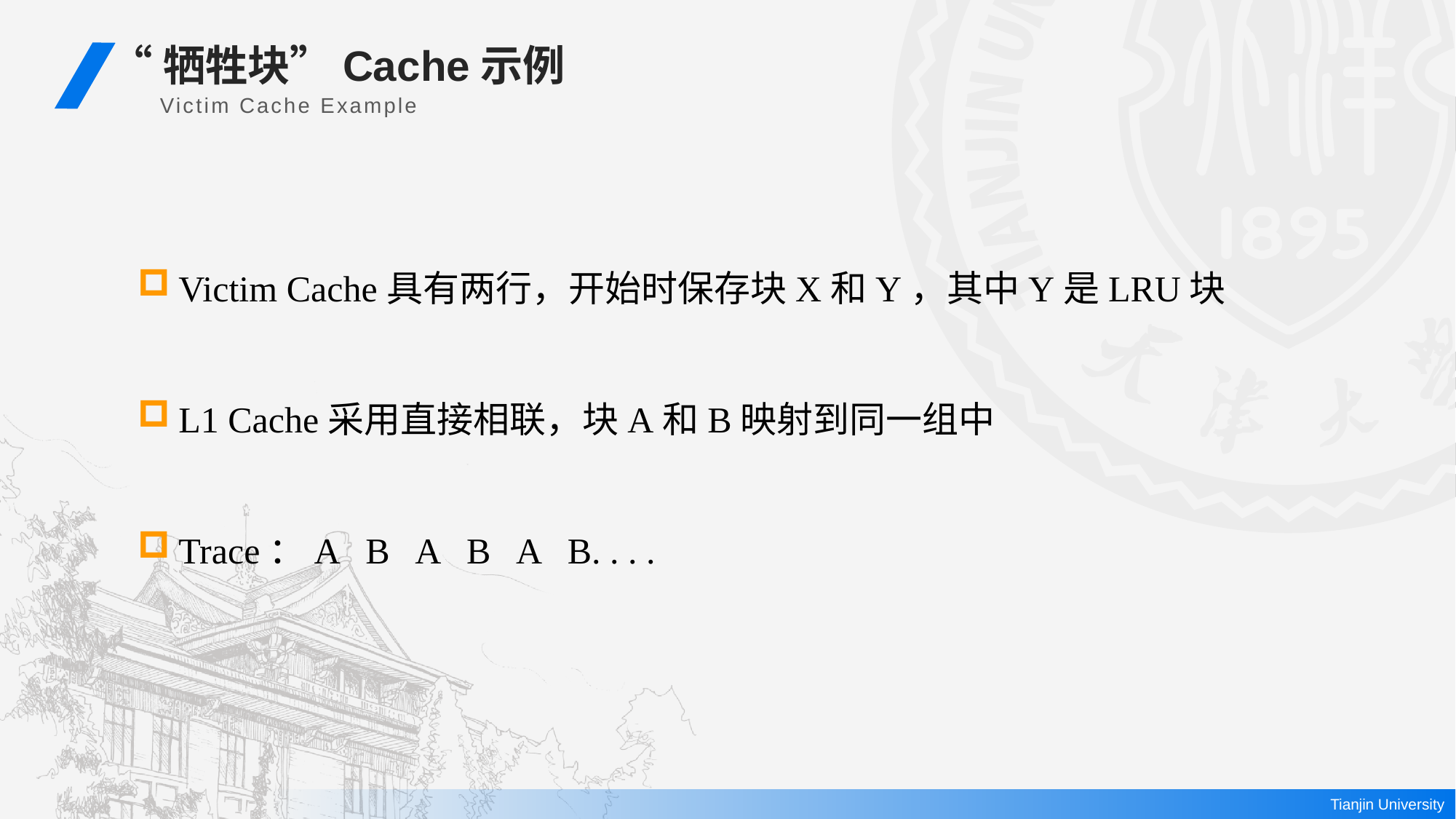

“牺牲块”Cache示例
  Victim Cache Example
Victim Cache具有两行，开始时保存块X和Y，其中Y是LRU块

L1 Cache采用直接相联，块A和B映射到同一组中

Trace：A   B   A   B   A   B. . . .